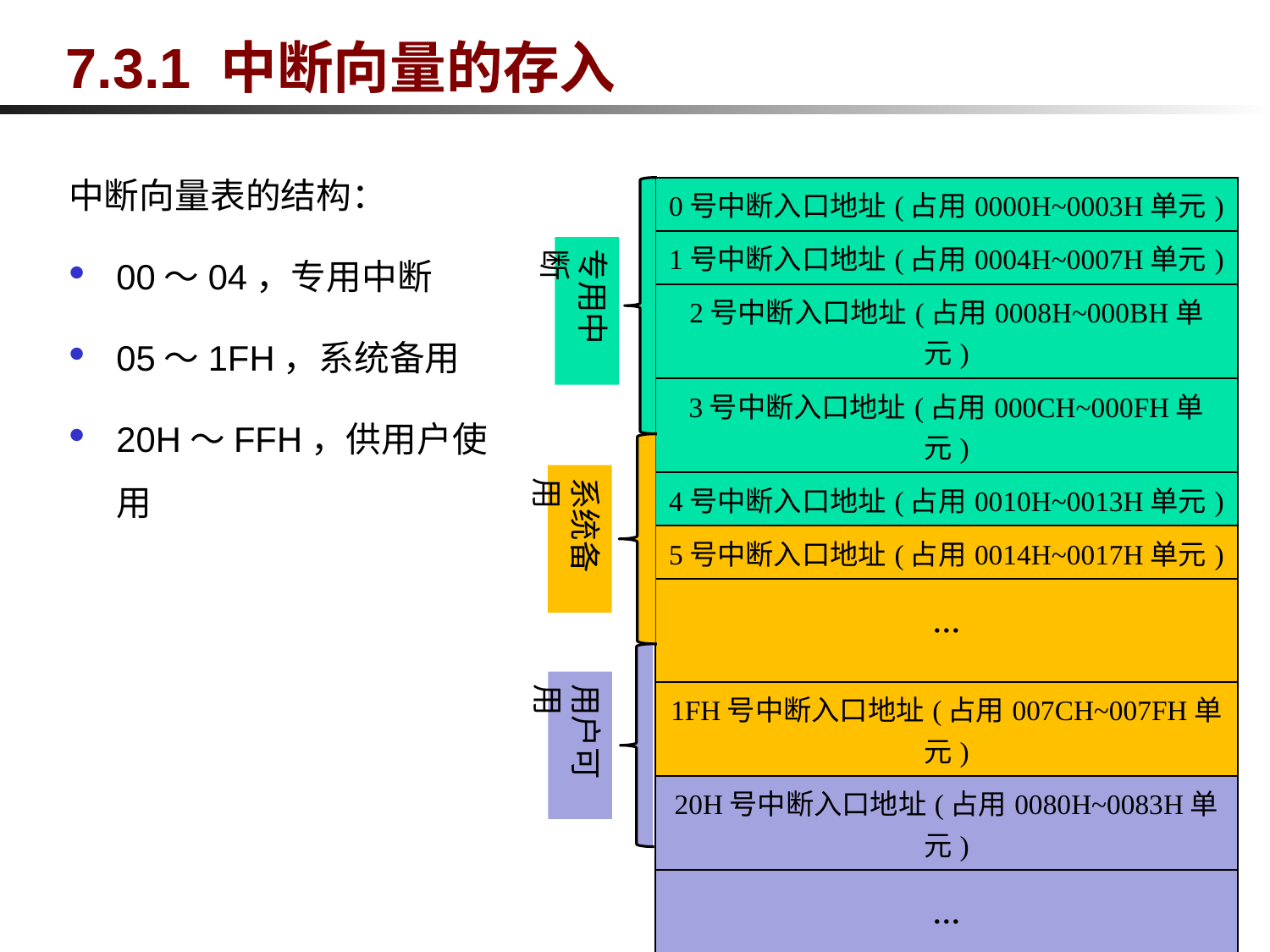

# 7.3.1 中断向量的存入
中断向量表的结构：
00～04，专用中断
05～1FH，系统备用
20H～FFH，供用户使用

| 0号中断入口地址(占用0000H~0003H单元) |
| --- |
| 1号中断入口地址(占用0004H~0007H单元) |
| 2号中断入口地址(占用0008H~000BH单元) |
| 3号中断入口地址(占用000CH~000FH单元) |
| 4号中断入口地址(占用0010H~0013H单元) |
| 5号中断入口地址(占用0014H~0017H单元) |
| ··· |
| 1FH号中断入口地址(占用007CH~007FH单元) |
| 20H号中断入口地址(占用0080H~0083H单元) |
| ··· |
| FFH号中断入口地址(占用03FCH~03FFH单元) |
专用中断

系统备用

用户可用
26